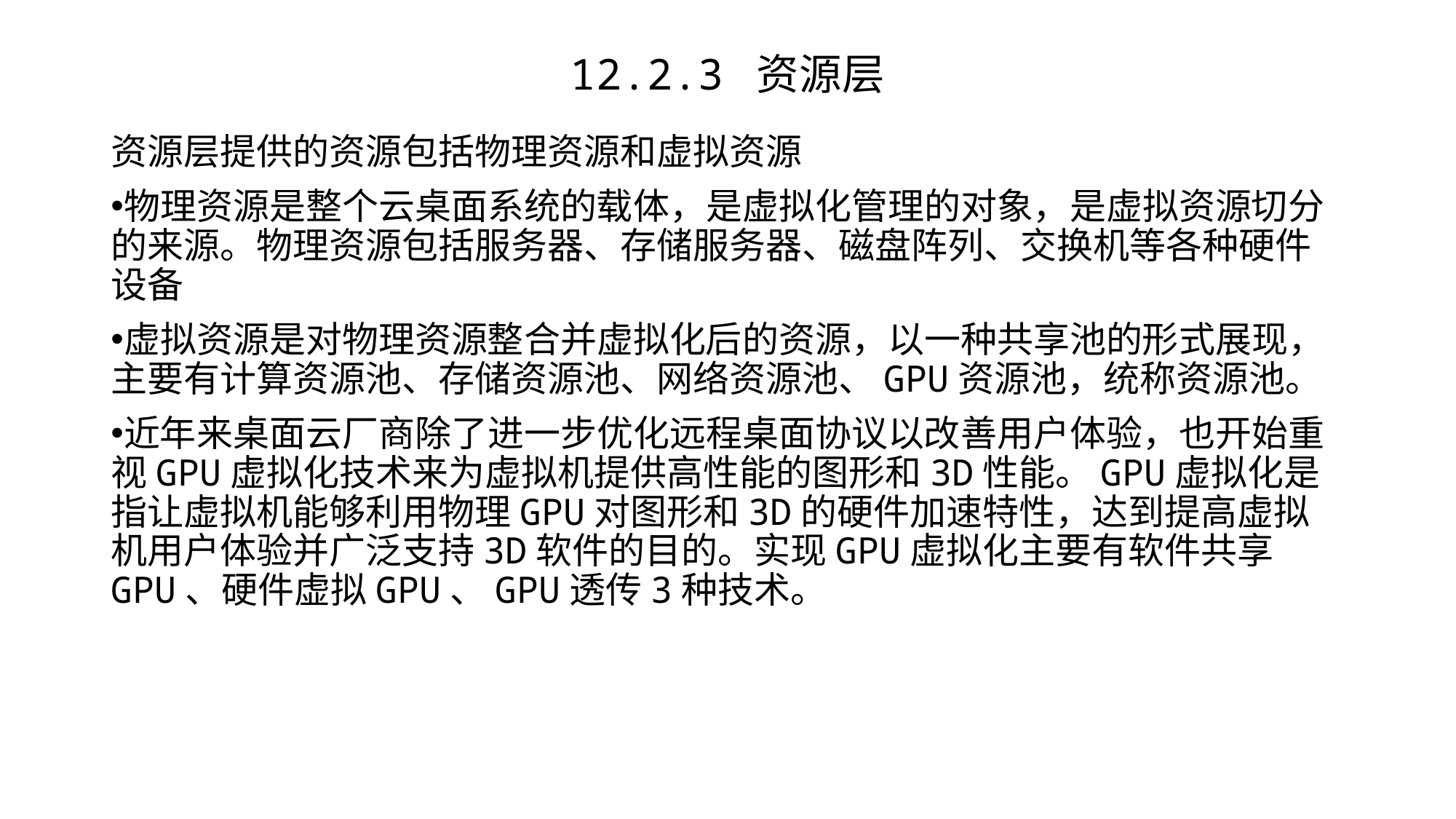

# 12.2.3 资源层
资源层提供的资源包括物理资源和虚拟资源
物理资源是整个云桌面系统的载体，是虚拟化管理的对象，是虚拟资源切分的来源。物理资源包括服务器、存储服务器、磁盘阵列、交换机等各种硬件设备
虚拟资源是对物理资源整合并虚拟化后的资源，以一种共享池的形式展现，主要有计算资源池、存储资源池、网络资源池、GPU资源池，统称资源池。
近年来桌面云厂商除了进一步优化远程桌面协议以改善用户体验，也开始重视GPU虚拟化技术来为虚拟机提供高性能的图形和3D性能。GPU虚拟化是指让虚拟机能够利用物理GPU对图形和3D的硬件加速特性，达到提高虚拟机用户体验并广泛支持3D软件的目的。实现GPU虚拟化主要有软件共享GPU、硬件虚拟GPU、GPU透传3种技术。